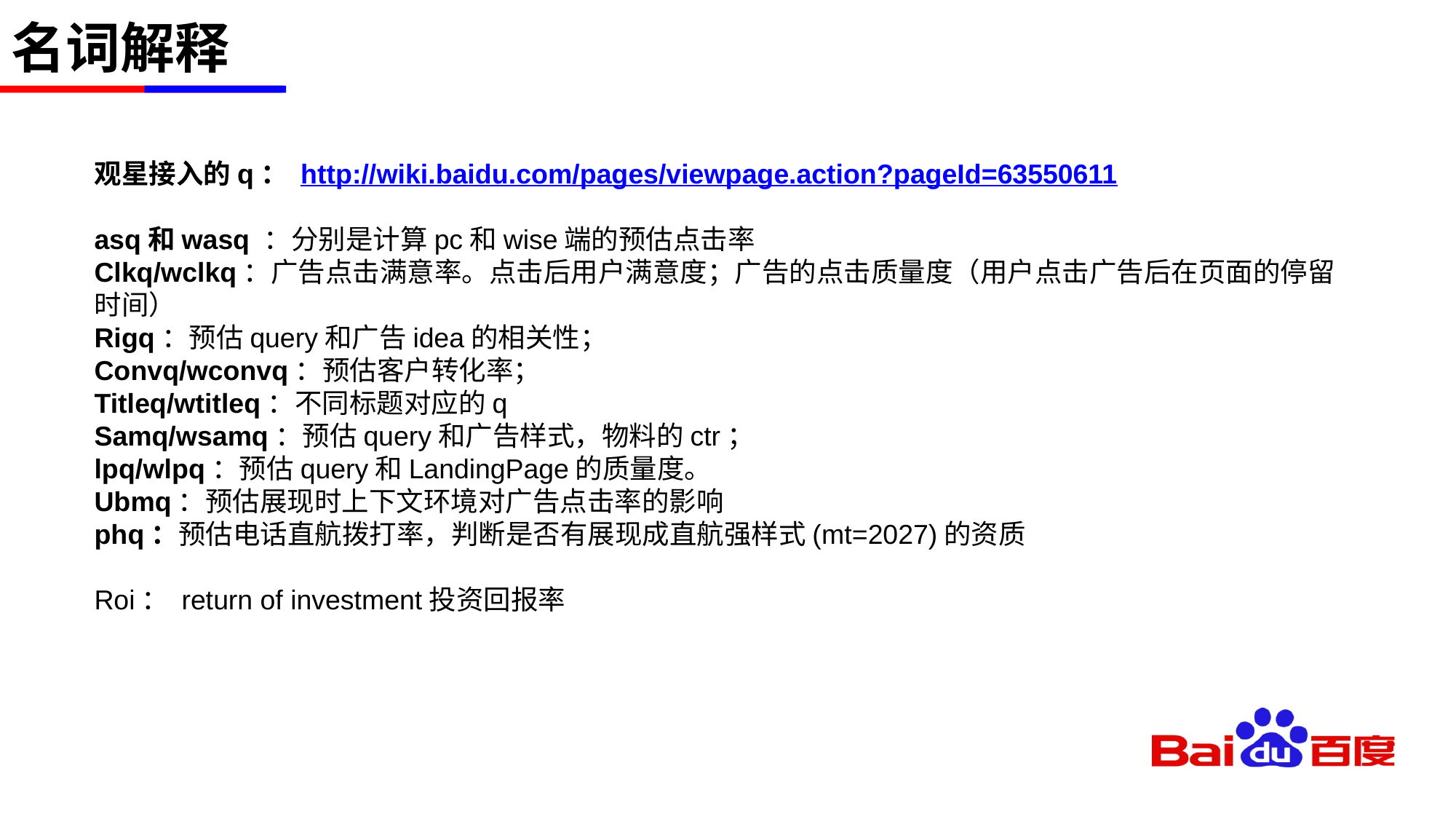

# 名词解释
观星接入的q： http://wiki.baidu.com/pages/viewpage.action?pageId=63550611

asq和wasq ：分别是计算pc和wise端的预估点击率
Clkq/wclkq：广告点击满意率。点击后用户满意度；广告的点击质量度（用户点击广告后在页面的停留时间）
Rigq：预估query和广告idea的相关性；
Convq/wconvq：预估客户转化率；
Titleq/wtitleq：不同标题对应的q
Samq/wsamq：预估query和广告样式，物料的ctr；
lpq/wlpq：预估query和LandingPage的质量度。
Ubmq：预估展现时上下文环境对广告点击率的影响
phq：预估电话直航拨打率，判断是否有展现成直航强样式(mt=2027)的资质

Roi： return of investment投资回报率